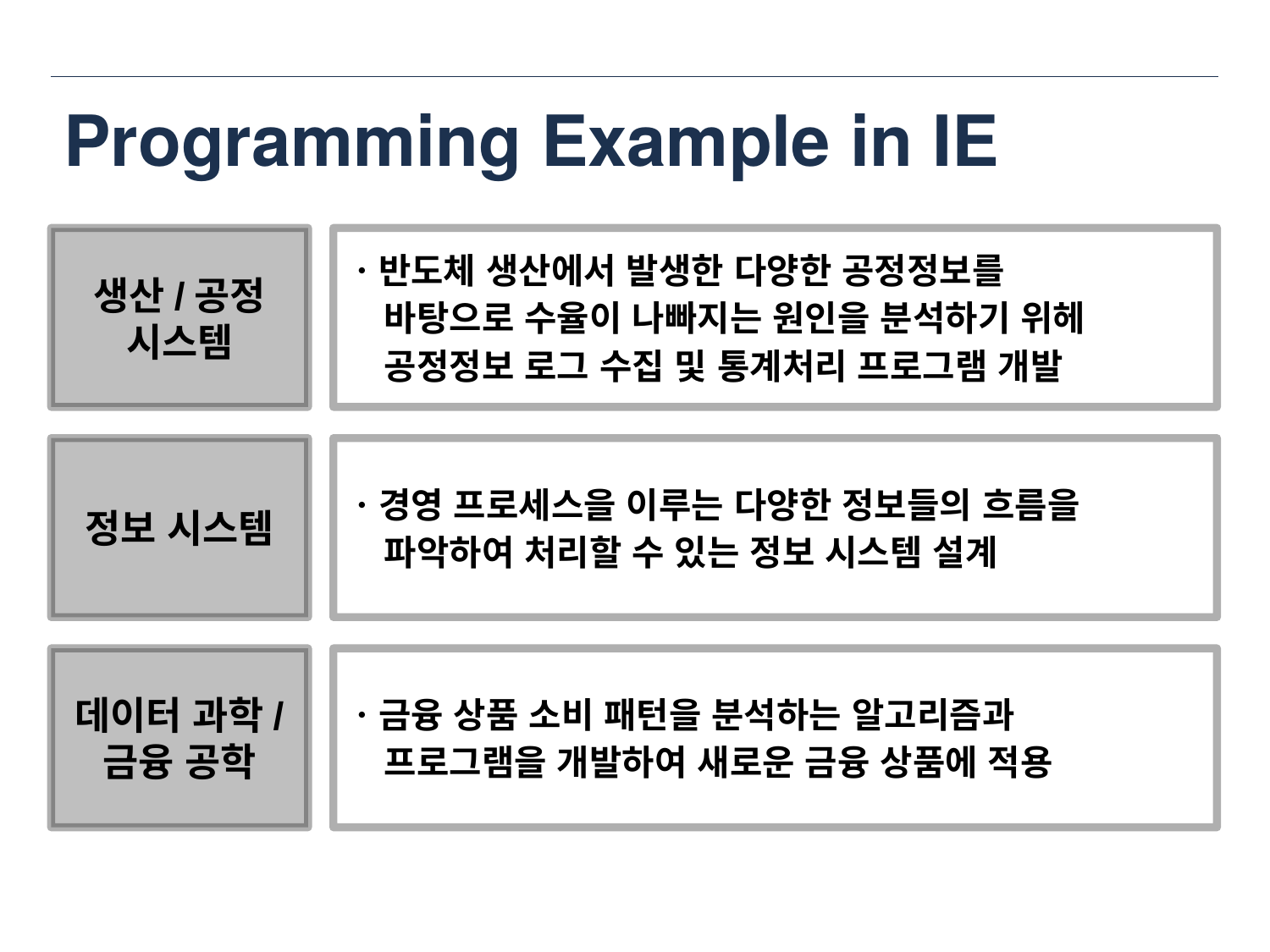

# Programming Example in IE
생산/공정
시스템
ㆍ반도체 생산에서 발생한 다양한 공정정보를
   바탕으로 수율이 나빠지는 원인을 분석하기 위헤
   공정정보 로그 수집 및 통계처리 프로그램 개발
정보 시스템
ㆍ경영 프로세스을 이루는 다양한 정보들의 흐름을
   파악하여 처리할 수 있는 정보 시스템 설계
데이터 과학/
금융 공학
ㆍ금융 상품 소비 패턴을 분석하는 알고리즘과
   프로그램을 개발하여 새로운 금융 상품에 적용